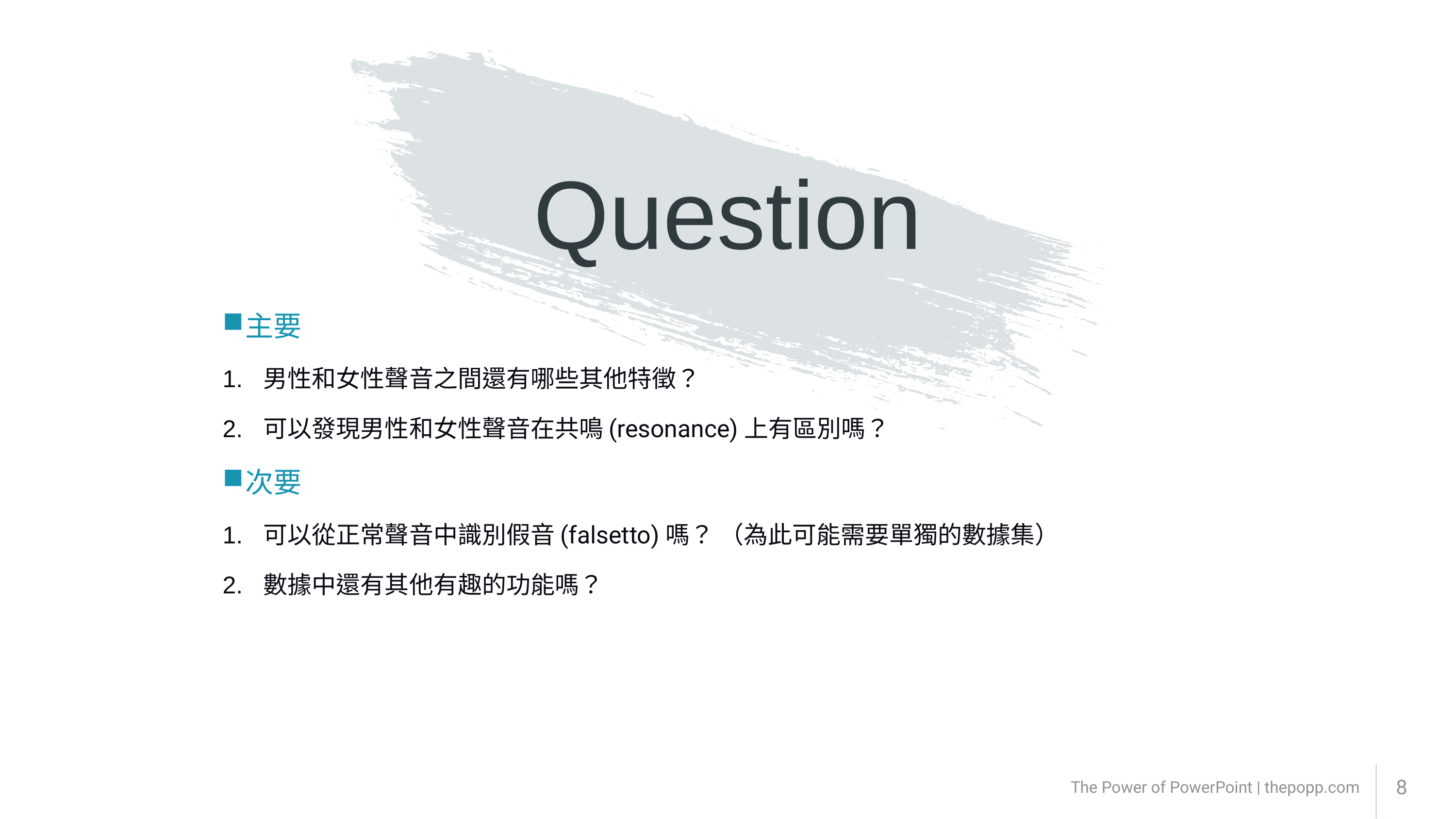

# Question
主要
男性和女性聲音之間還有哪些其他特徵？
可以發現男性和女性聲音在共鳴(resonance)上有區別嗎？
次要
可以從正常聲音中識別假音(falsetto)嗎？ （為此可能需要單獨的數據集）
數據中還有其他有趣的功能嗎？
8
The Power of PowerPoint | thepopp.com